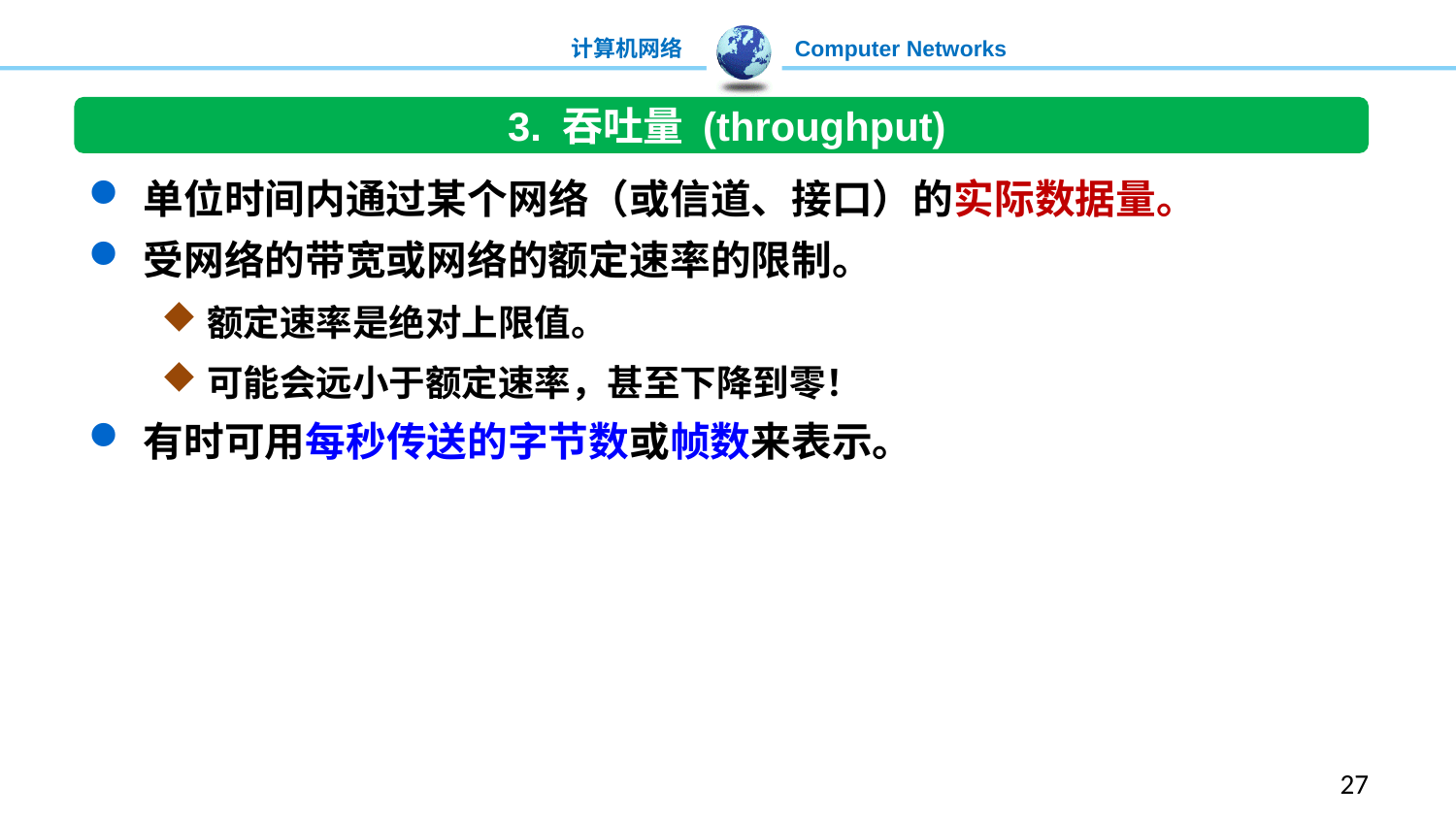

3. 吞吐量 (throughput)
单位时间内通过某个网络（或信道、接口）的实际数据量。
受网络的带宽或网络的额定速率的限制。
额定速率是绝对上限值。
可能会远小于额定速率，甚至下降到零！
有时可用每秒传送的字节数或帧数来表示。
27